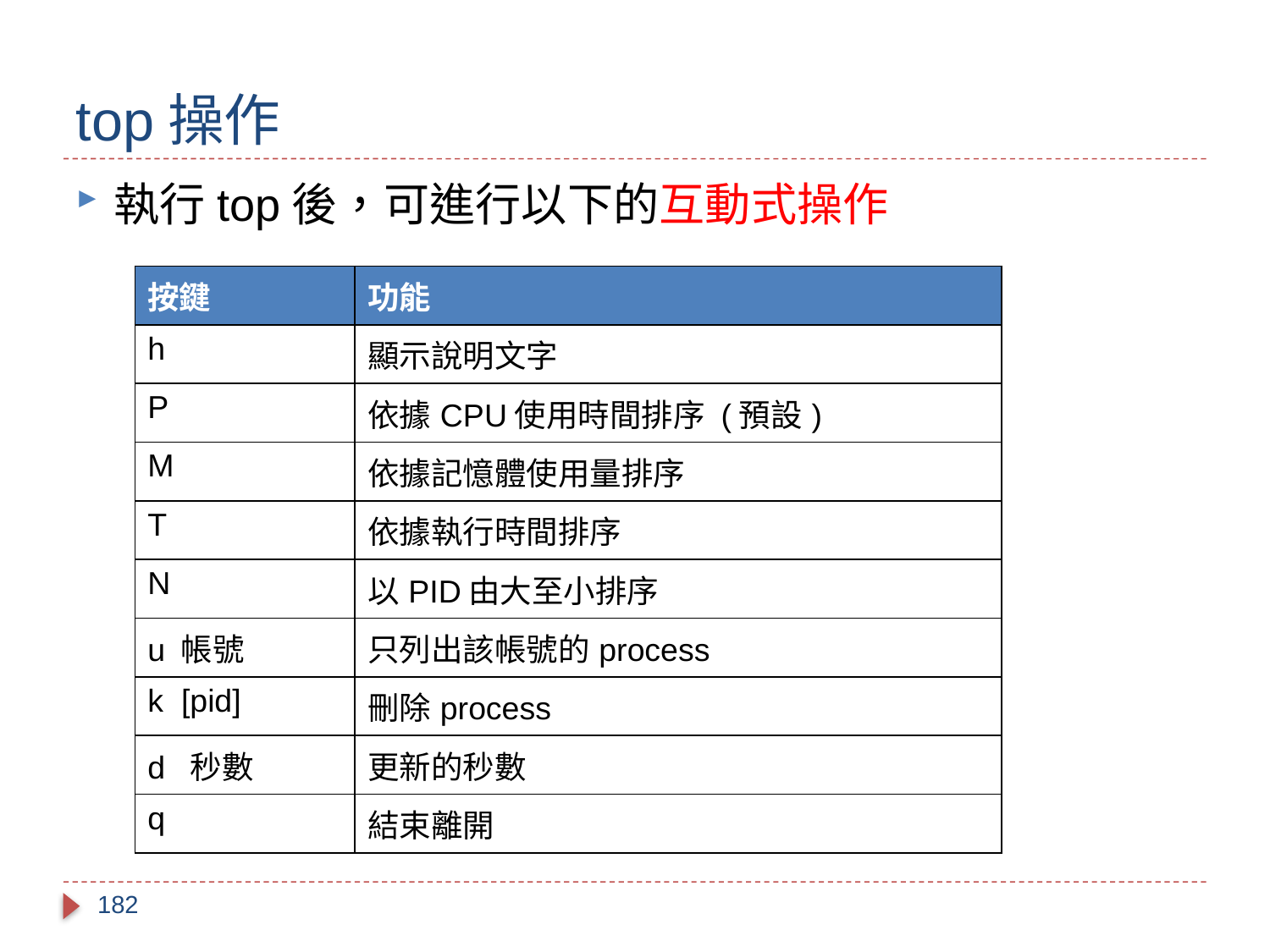

# top操作
執行top後，可進行以下的互動式操作
| 按鍵 | 功能 |
| --- | --- |
| h | 顯示說明文字 |
| P | 依據CPU使用時間排序 (預設) |
| M | 依據記憶體使用量排序 |
| T | 依據執行時間排序 |
| N | 以PID由大至小排序 |
| u 帳號 | 只列出該帳號的process |
| k [pid] | 刪除process |
| d 秒數 | 更新的秒數 |
| q | 結束離開 |
182